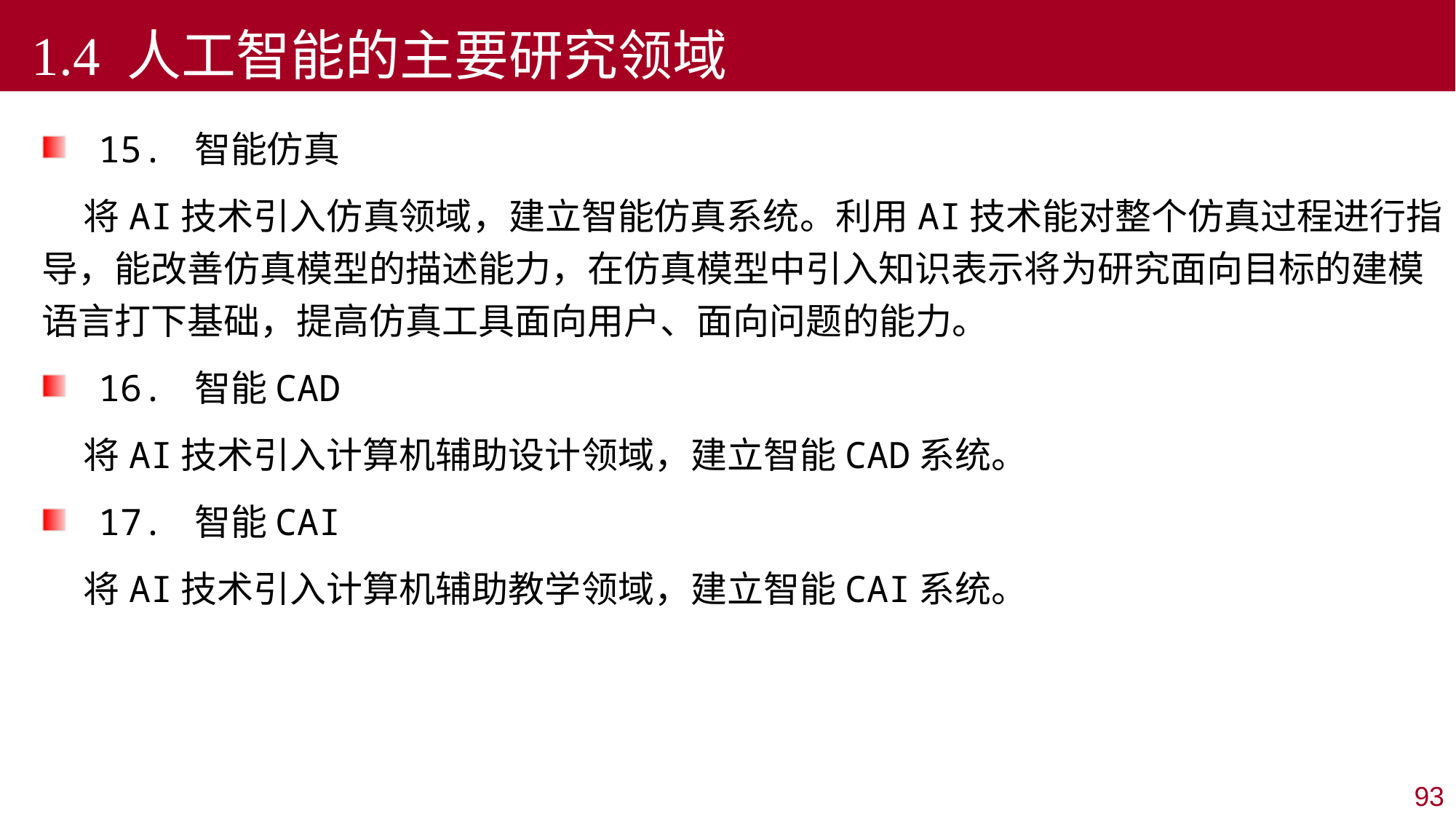

1.4 人工智能的主要研究领域

15. 智能仿真
    将AI技术引入仿真领域，建立智能仿真系统。利用AI技术能对整个仿真过程进行指导，能改善仿真模型的描述能力，在仿真模型中引入知识表示将为研究面向目标的建模语言打下基础，提高仿真工具面向用户、面向问题的能力。
16. 智能CAD
    将AI技术引入计算机辅助设计领域，建立智能CAD系统。
17. 智能CAI
    将AI技术引入计算机辅助教学领域，建立智能CAI系统。
93